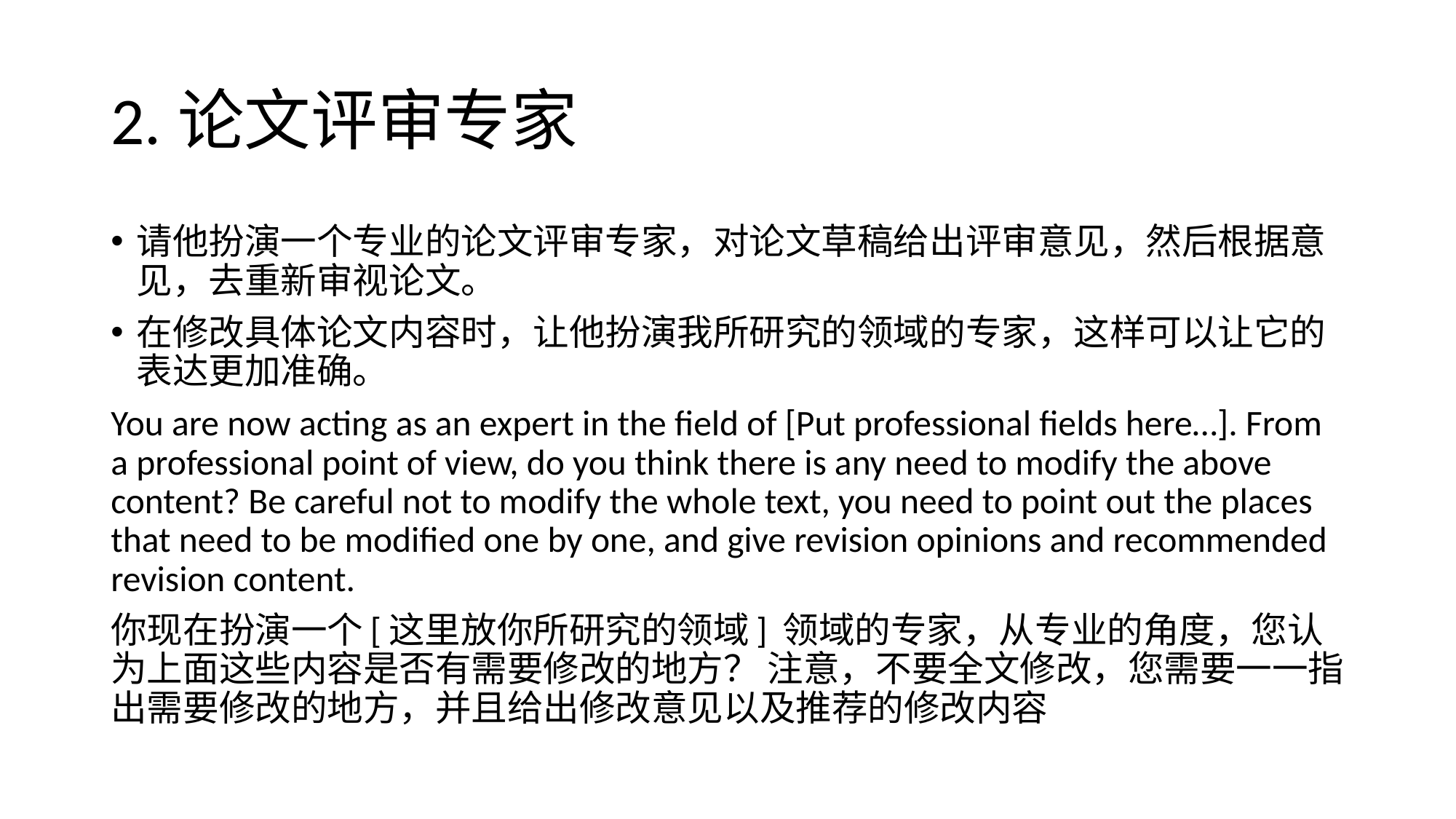

# 2.论文评审专家
请他扮演一个专业的论文评审专家，对论文草稿给出评审意见，然后根据意见，去重新审视论文。
在修改具体论文内容时，让他扮演我所研究的领域的专家，这样可以让它的表达更加准确。
You are now acting as an expert in the field of [Put professional fields here…]. From a professional point of view, do you think there is any need to modify the above content? Be careful not to modify the whole text, you need to point out the places that need to be modified one by one, and give revision opinions and recommended revision content.
你现在扮演一个[这里放你所研究的领域] 领域的专家，从专业的角度，您认为上面这些内容是否有需要修改的地方？ 注意，不要全文修改，您需要一一指出需要修改的地方，并且给出修改意见以及推荐的修改内容